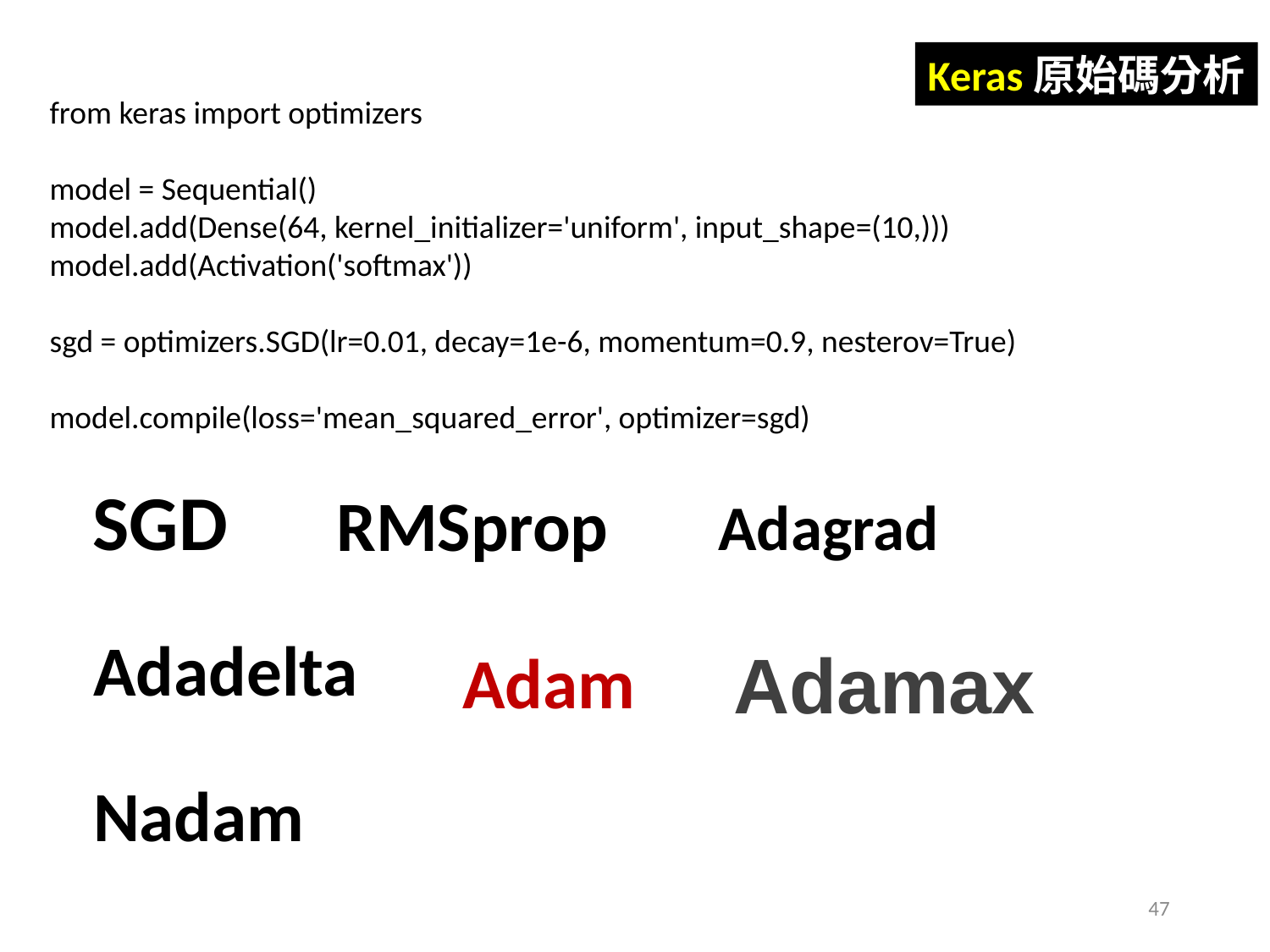

Keras原始碼分析
from keras import optimizers

model = Sequential()
model.add(Dense(64, kernel_initializer='uniform', input_shape=(10,)))
model.add(Activation('softmax'))

sgd = optimizers.SGD(lr=0.01, decay=1e-6, momentum=0.9, nesterov=True)

model.compile(loss='mean_squared_error', optimizer=sgd)
SGD
RMSprop
Adagrad
Adadelta
Adamax
Adam
Nadam
47